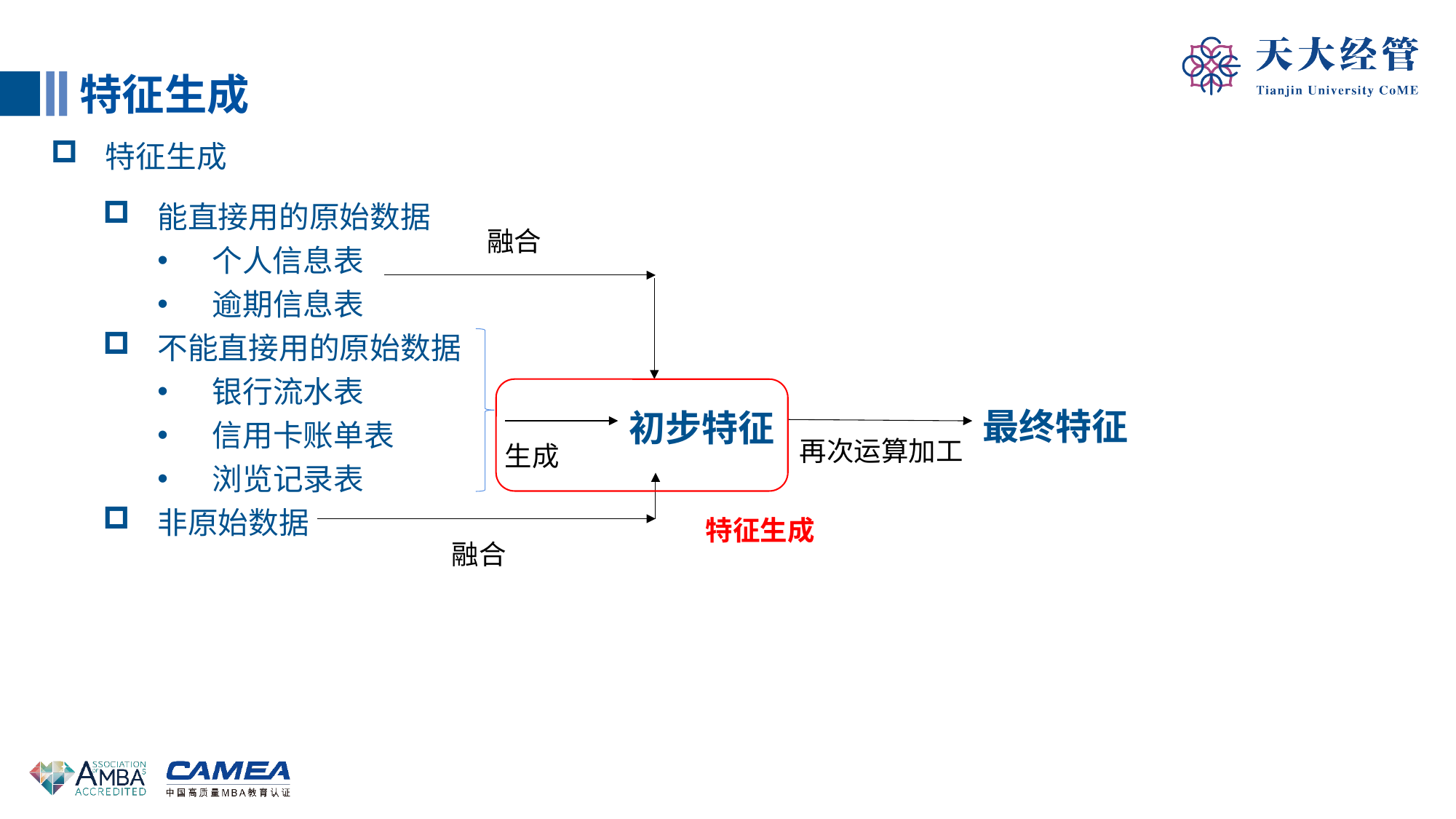

特征生成

特征生成
能直接用的原始数据
个人信息表
逾期信息表
不能直接用的原始数据
银行流水表
信用卡账单表
浏览记录表
非原始数据

融合

最终特征
初步特征
再次运算加工
生成
特征生成
融合